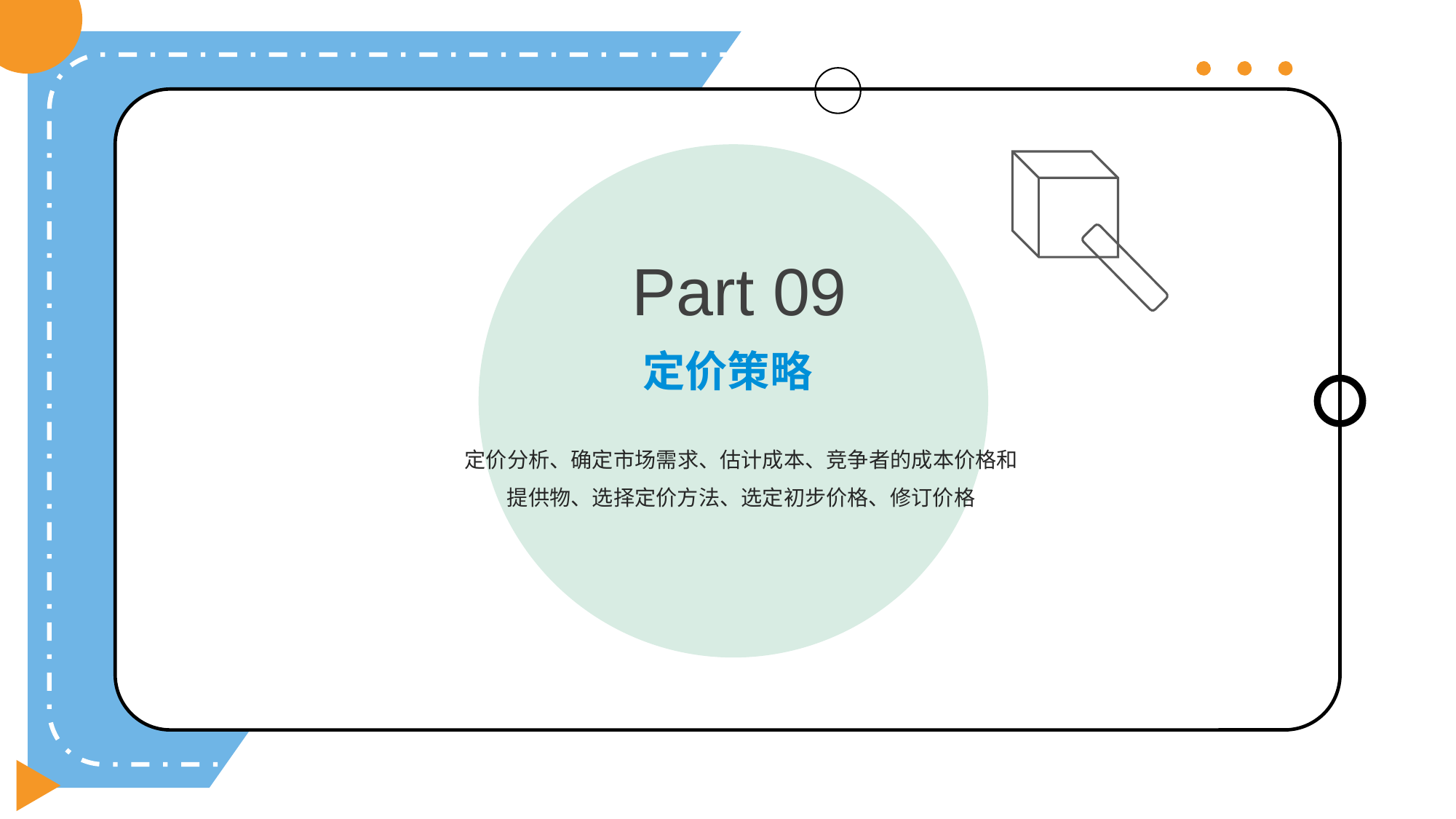

Part 09

定价策略

定价分析、确定市场需求、估计成本、竞争者的成本价格和提供物、选择定价方法、选定初步价格、修订价格